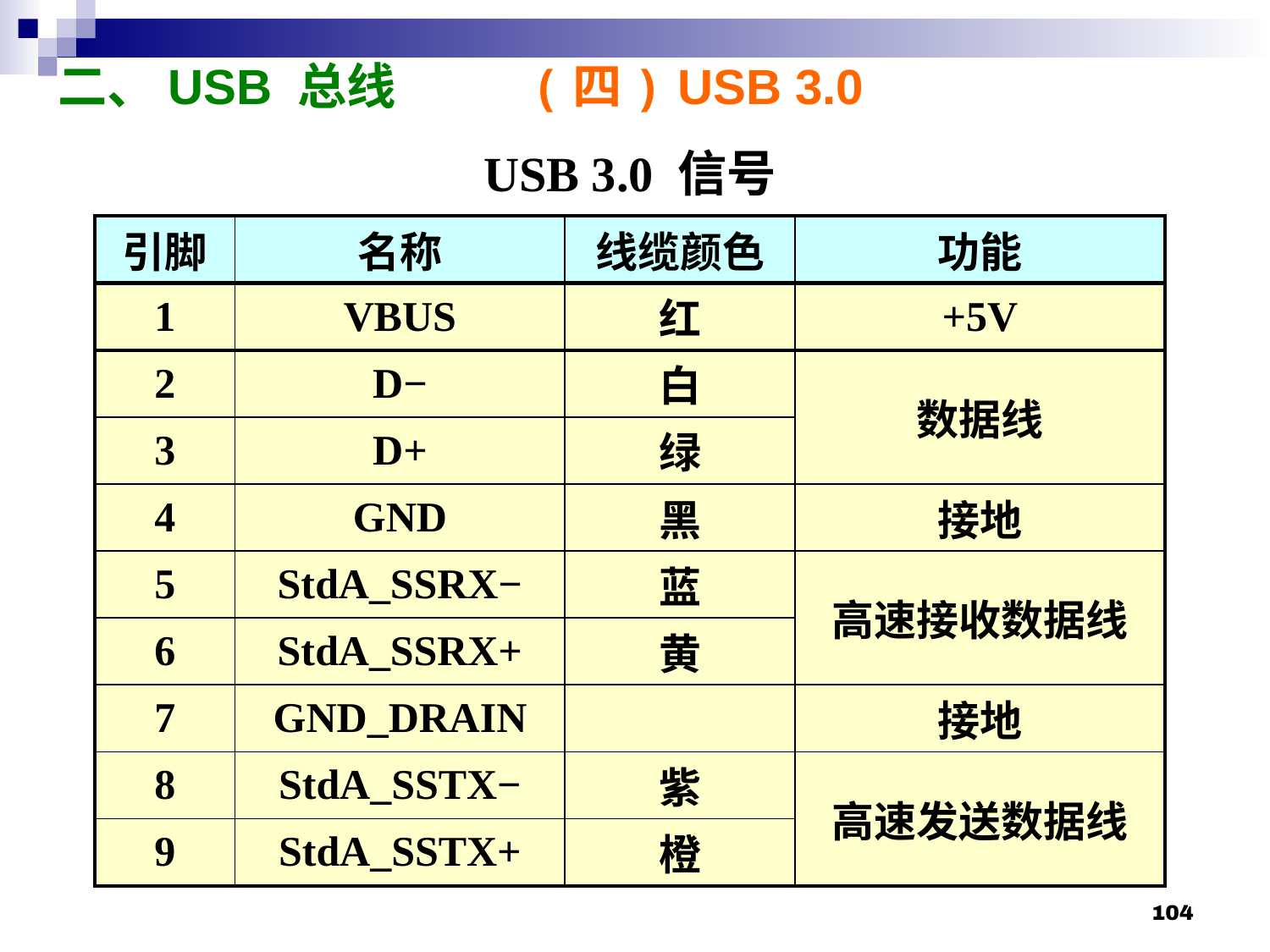

# 二、USB 总线           (四) USB 3.0
USB 3.0 信号
| 引脚 | 名称 | 线缆颜色 | 功能 |
| --- | --- | --- | --- |
| 1 | VBUS | 红 | +5V |
| 2 | D− | 白 | 数据线 |
| 3 | D+ | 绿 |  |
| 4 | GND | 黑 | 接地 |
| 5 | StdA\_SSRX− | 蓝 | 高速接收数据线 |
| 6 | StdA\_SSRX+ | 黄 |  |
| 7 | GND\_DRAIN |  | 接地 |
| 8 | StdA\_SSTX− | 紫 | 高速发送数据线 |
| 9 | StdA\_SSTX+ | 橙 |  |
104